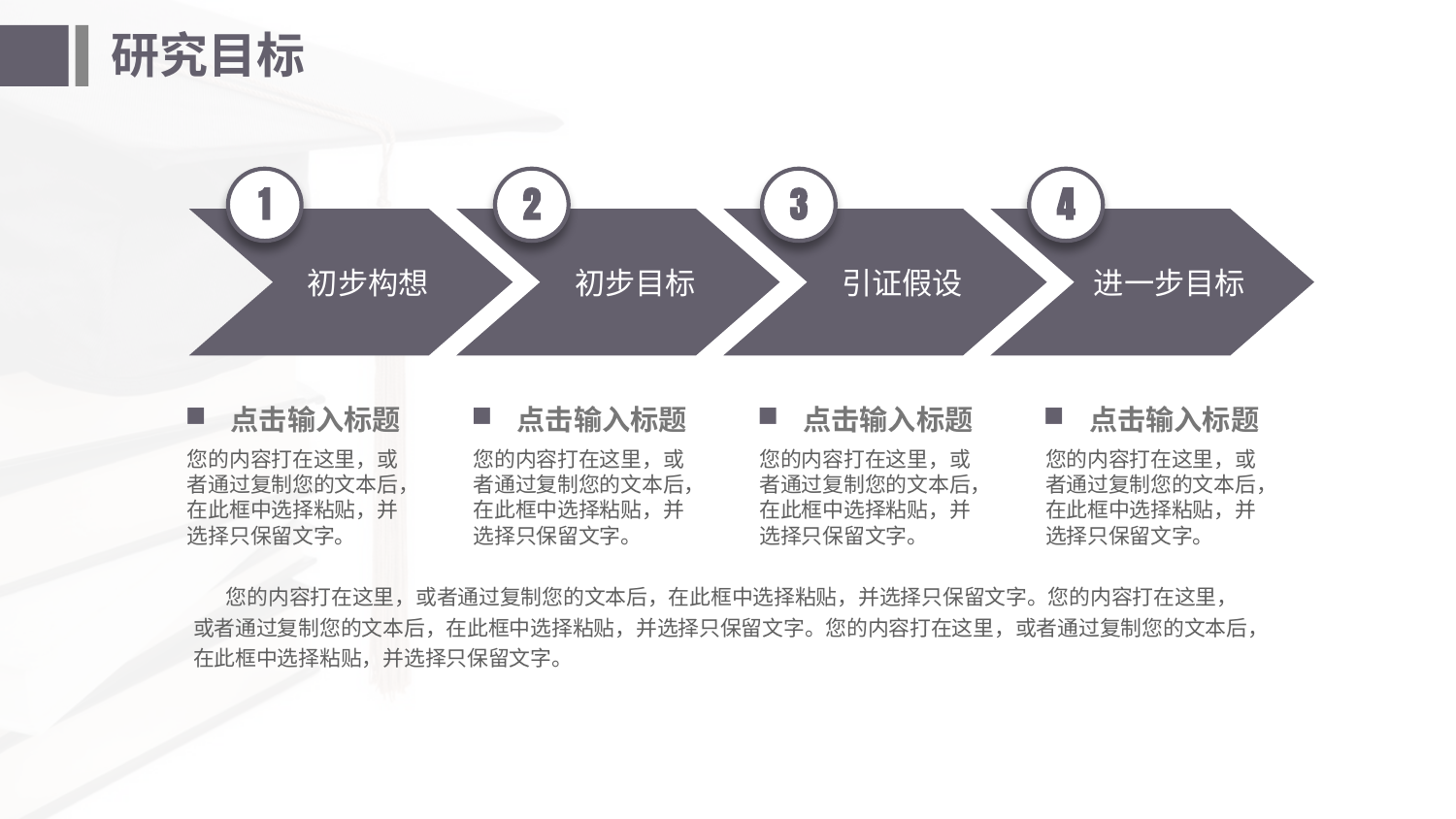

# 研究目标
1
2
3
4
初步构想
初步目标
引证假设
进一步目标
点击输入标题
点击输入标题
点击输入标题
点击输入标题
您的内容打在这里，或者通过复制您的文本后，在此框中选择粘贴，并选择只保留文字。

您的内容打在这里，或者通过复制您的文本后，在此框中选择粘贴，并选择只保留文字。

您的内容打在这里，或者通过复制您的文本后，在此框中选择粘贴，并选择只保留文字。

您的内容打在这里，或者通过复制您的文本后，在此框中选择粘贴，并选择只保留文字。

      您的内容打在这里，或者通过复制您的文本后，在此框中选择粘贴，并选择只保留文字。您的内容打在这里，或者通过复制您的文本后，在此框中选择粘贴，并选择只保留文字。您的内容打在这里，或者通过复制您的文本后，在此框中选择粘贴，并选择只保留文字。